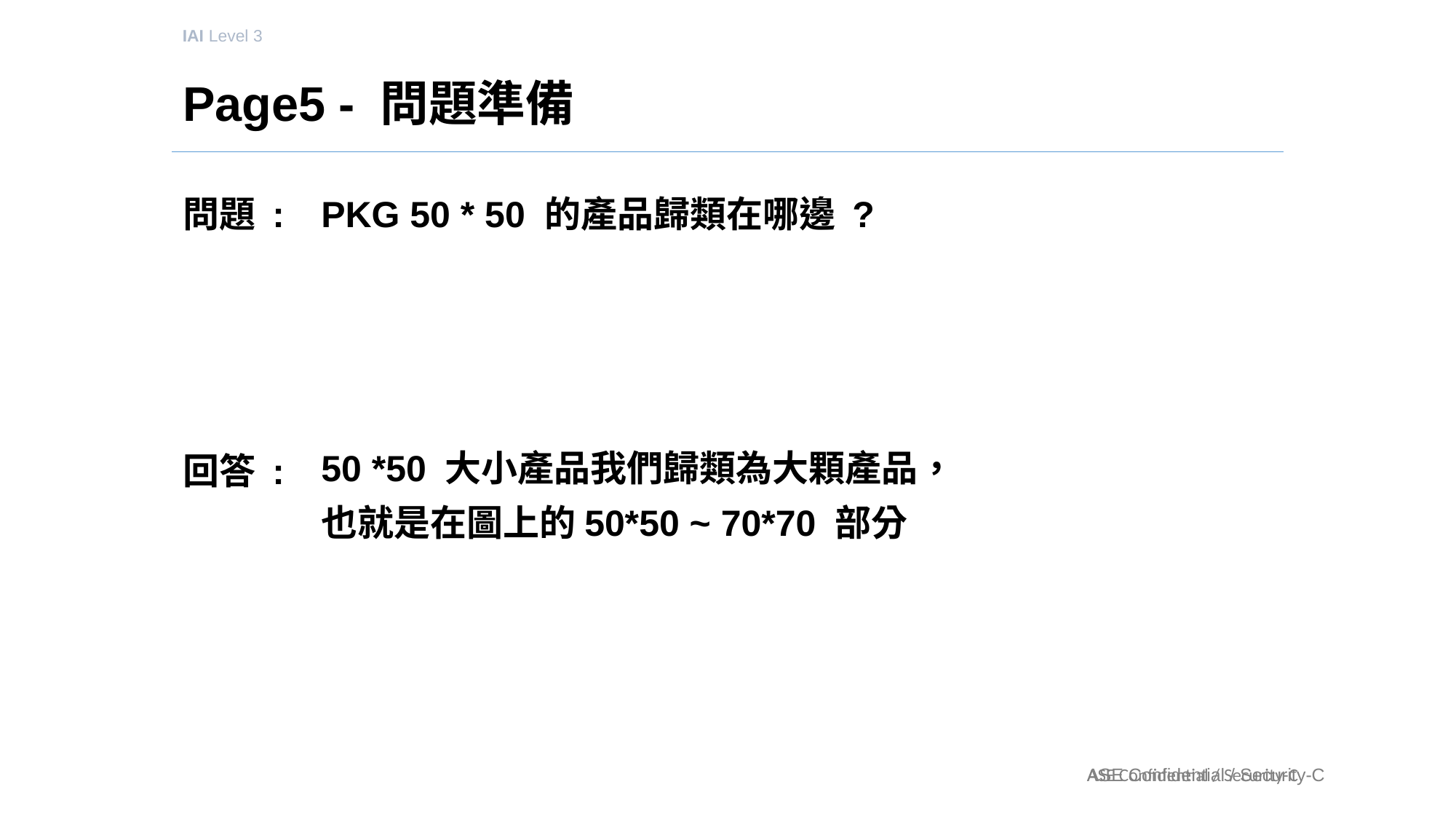

# Page5 - 問題準備
PKG 50 * 50 的產品歸類在哪邊 ?

50 *50 大小產品我們歸類為大顆產品，
也就是在圖上的50*50 ~ 70*70 部分